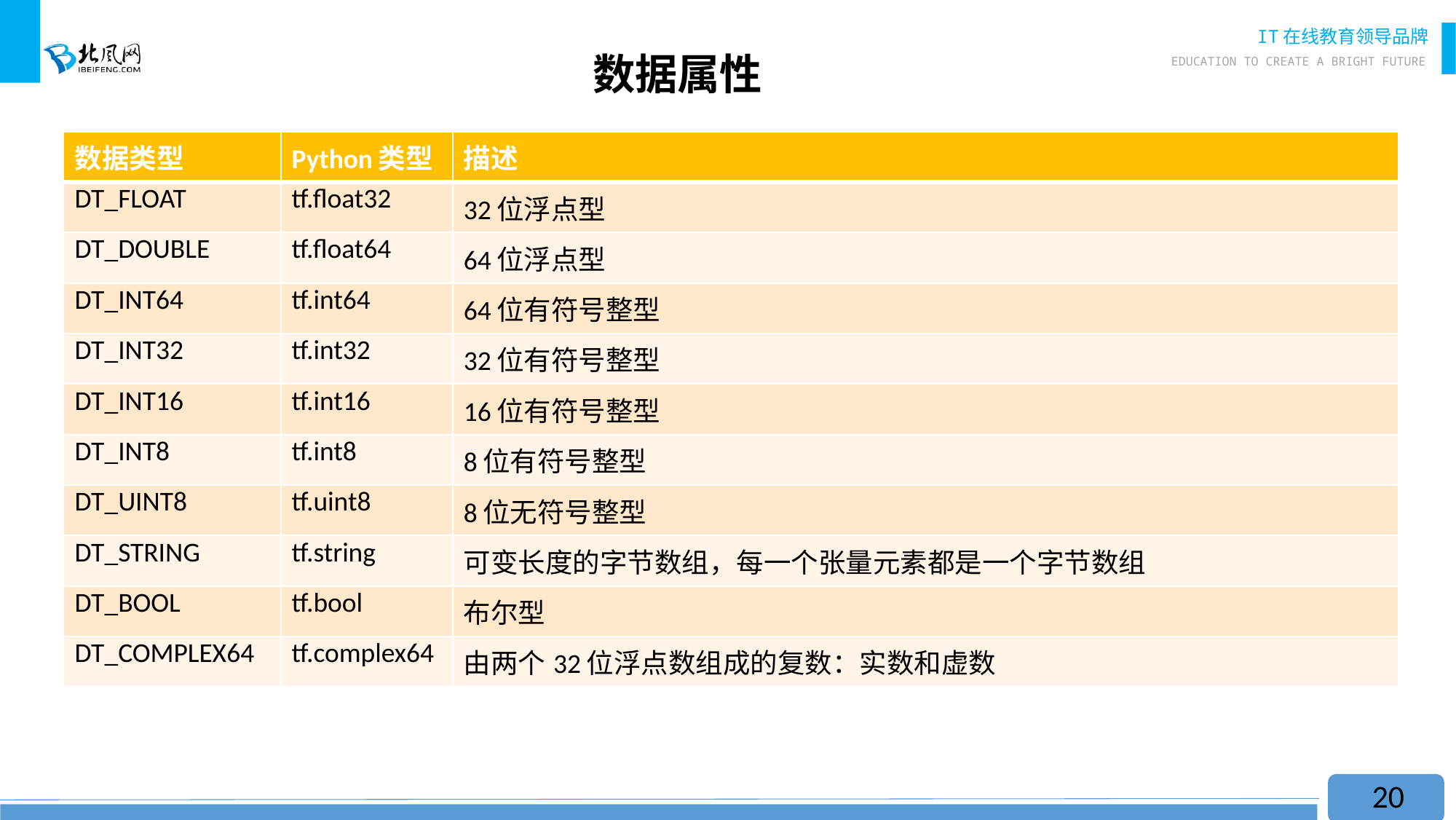

# 数据属性
| 数据类型 | Python类型 | 描述 |
| --- | --- | --- |
| DT\_FLOAT | tf.float32 | 32位浮点型 |
| DT\_DOUBLE | tf.float64 | 64位浮点型 |
| DT\_INT64 | tf.int64 | 64位有符号整型 |
| DT\_INT32 | tf.int32 | 32位有符号整型 |
| DT\_INT16 | tf.int16 | 16位有符号整型 |
| DT\_INT8 | tf.int8 | 8位有符号整型 |
| DT\_UINT8 | tf.uint8 | 8位无符号整型 |
| DT\_STRING | tf.string | 可变长度的字节数组，每一个张量元素都是一个字节数组 |
| DT\_BOOL | tf.bool | 布尔型 |
| DT\_COMPLEX64 | tf.complex64 | 由两个32位浮点数组成的复数：实数和虚数 |